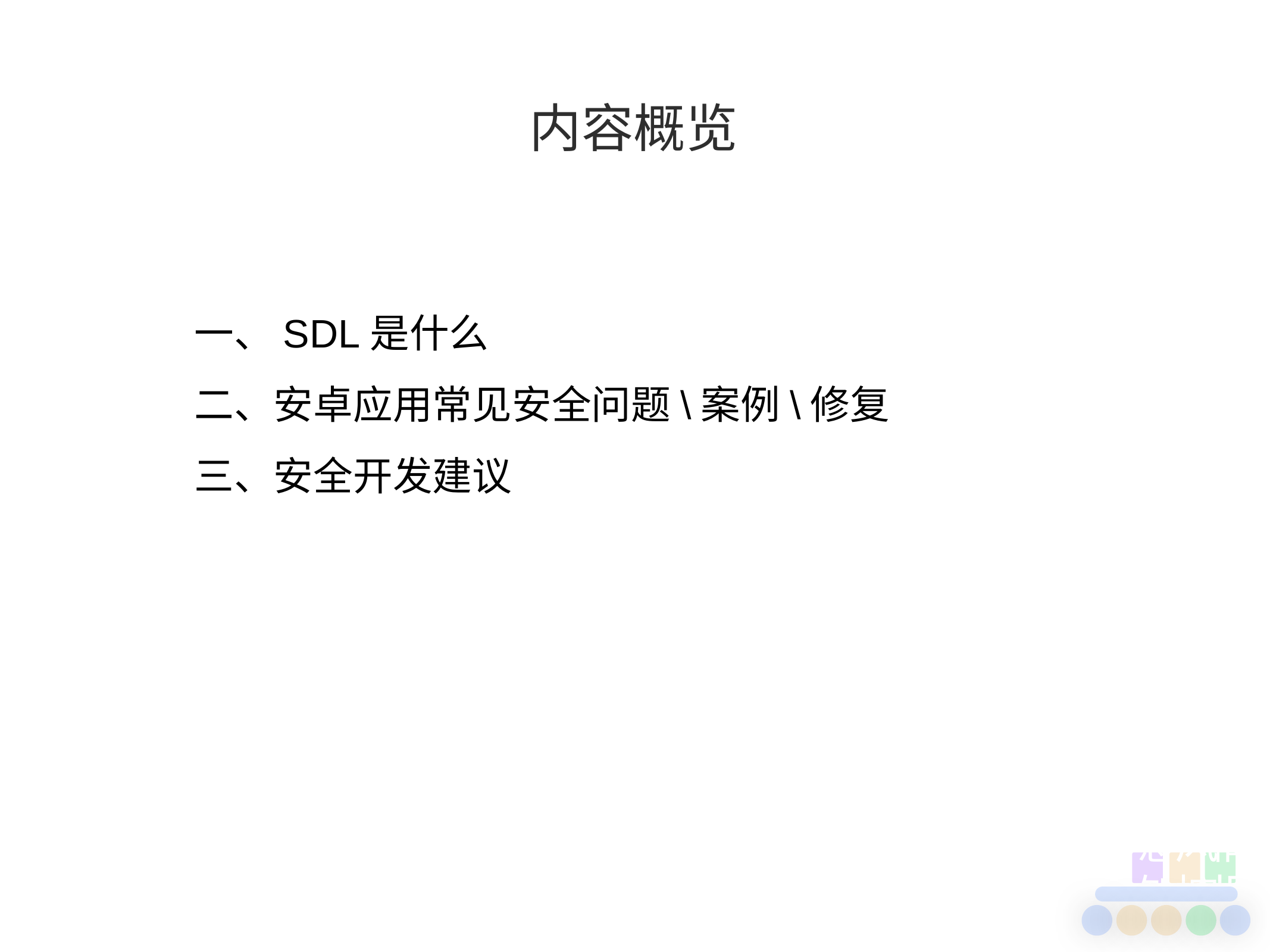

#
内容概览
一、SDL是什么
二、安卓应用常见安全问题\案例\修复
三、安全开发建议
感知
风控
情报